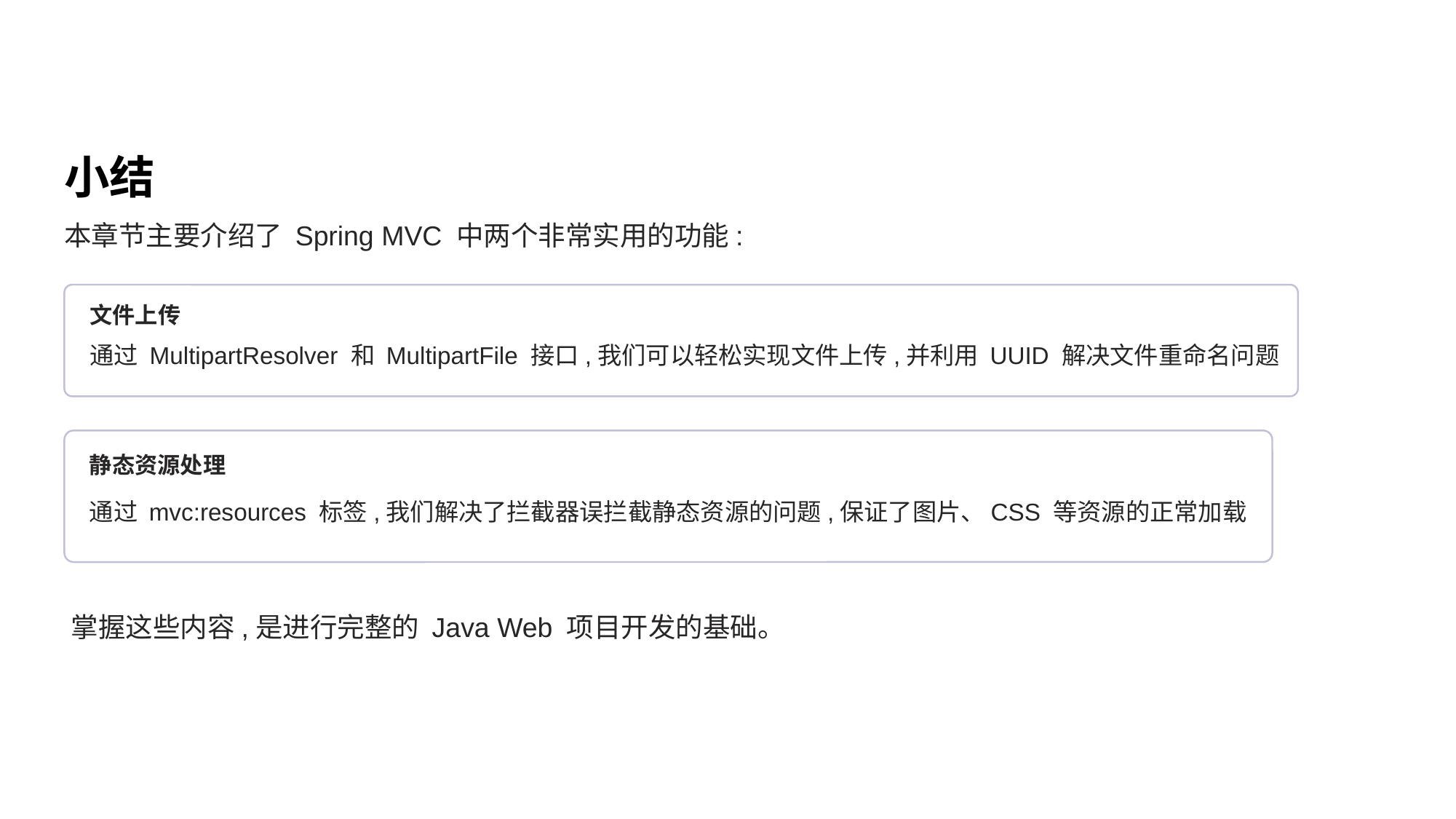

小结
本章节主要介绍了 Spring MVC 中两个非常实用的功能:

文件上传
通过 MultipartResolver 和 MultipartFile 接口,我们可以轻松实现文件上传,并利用 UUID 解决文件重命名问题

静态资源处理
通过 mvc:resources 标签,我们解决了拦截器误拦截静态资源的问题,保证了图片、CSS 等资源的正常加载
掌握这些内容,是进行完整的 Java Web 项目开发的基础。